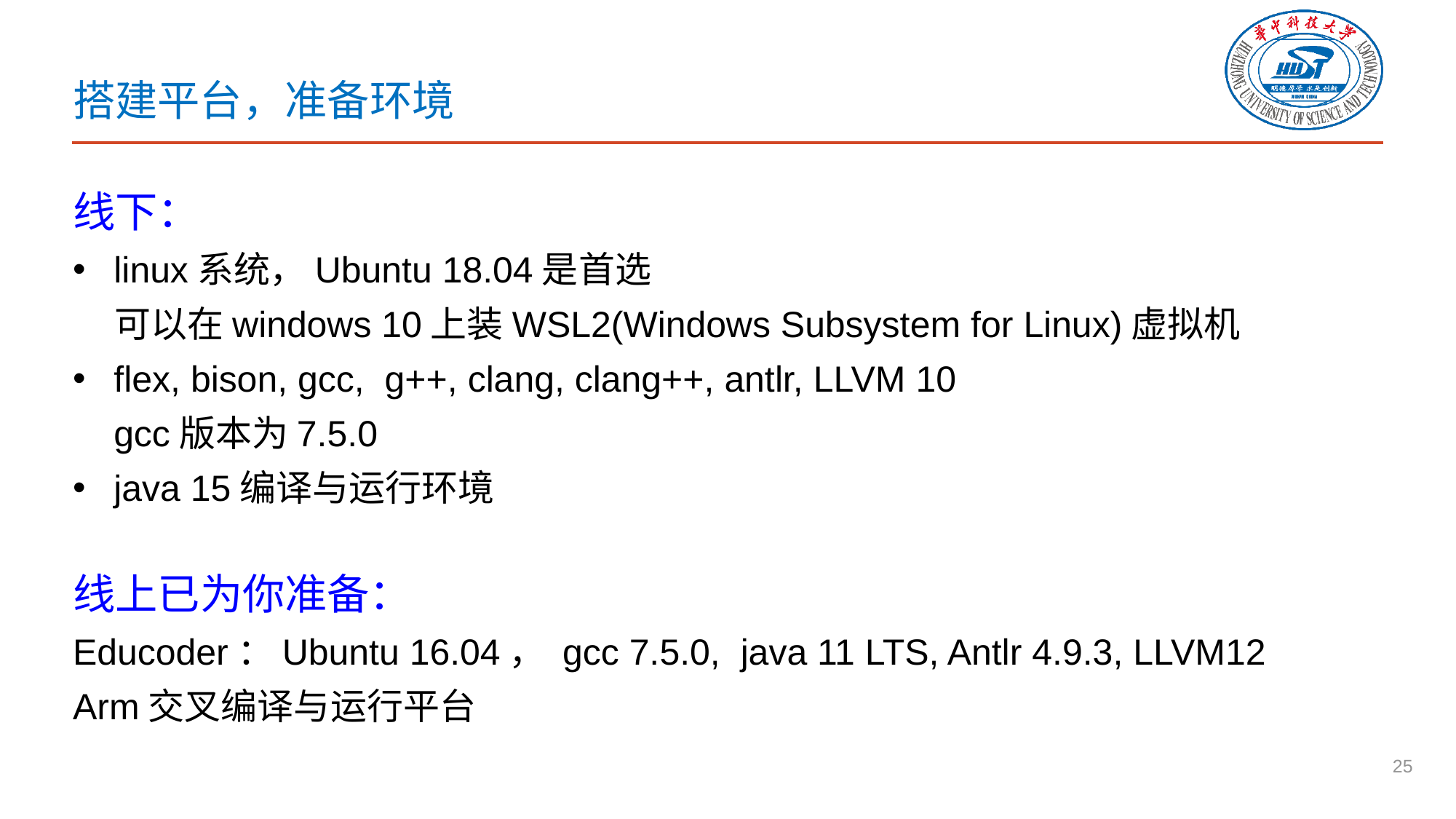

# 搭建平台，准备环境
线下：
linux系统，Ubuntu 18.04是首选
    可以在windows 10上装WSL2(Windows Subsystem for Linux)虚拟机
flex, bison, gcc,  g++, clang, clang++, antlr, LLVM 10
    gcc版本为7.5.0
java 15编译与运行环境

线上已为你准备：
Educoder：Ubuntu 16.04， gcc 7.5.0,  java 11 LTS, Antlr 4.9.3, LLVM12
Arm交叉编译与运行平台
25